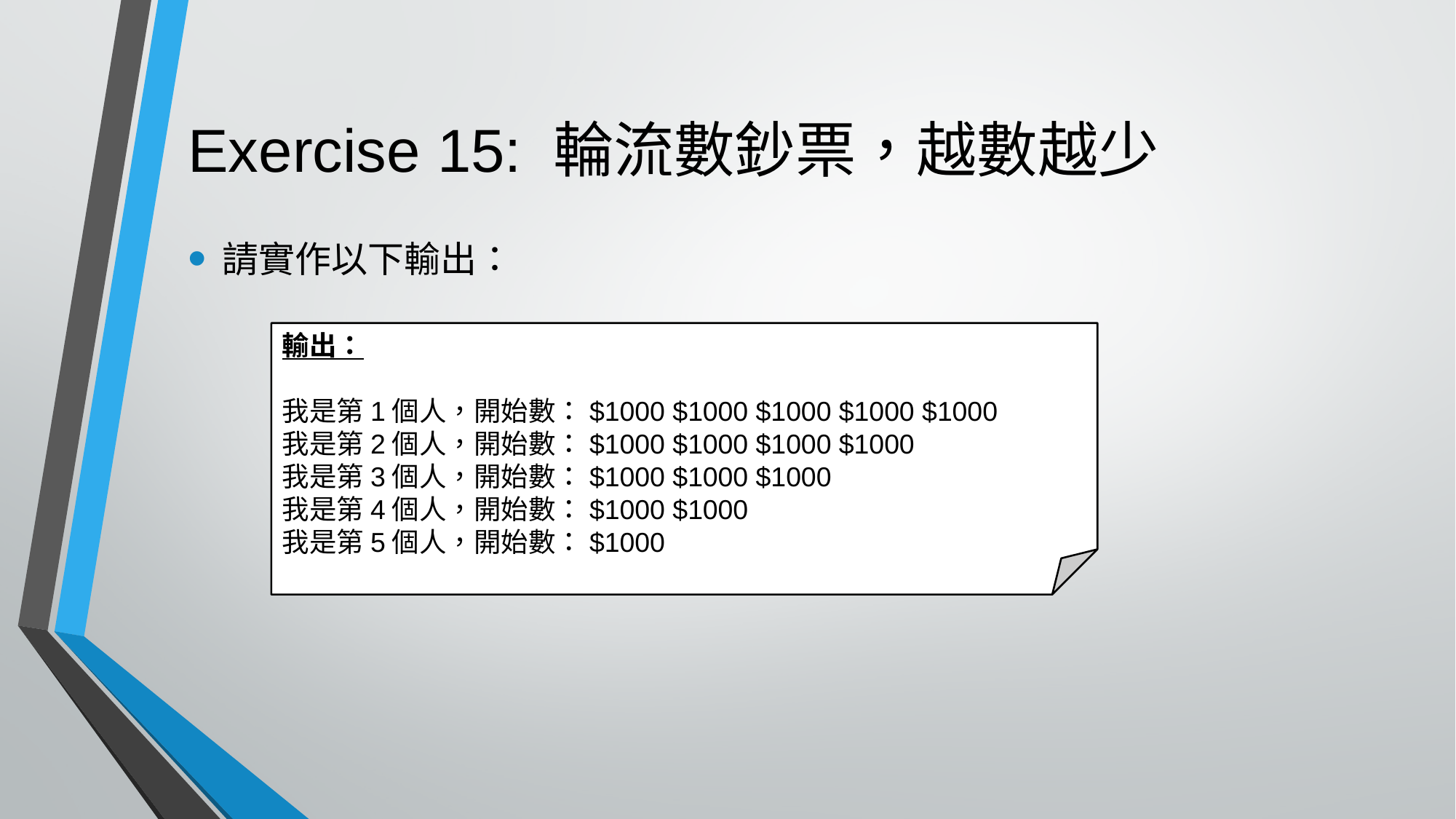

# Exercise 15: 輪流數鈔票，越數越少
請實作以下輸出：

輸出：

我是第1個人，開始數：$1000 $1000 $1000 $1000 $1000
我是第2個人，開始數：$1000 $1000 $1000 $1000
我是第3個人，開始數：$1000 $1000 $1000
我是第4個人，開始數：$1000 $1000
我是第5個人，開始數：$1000